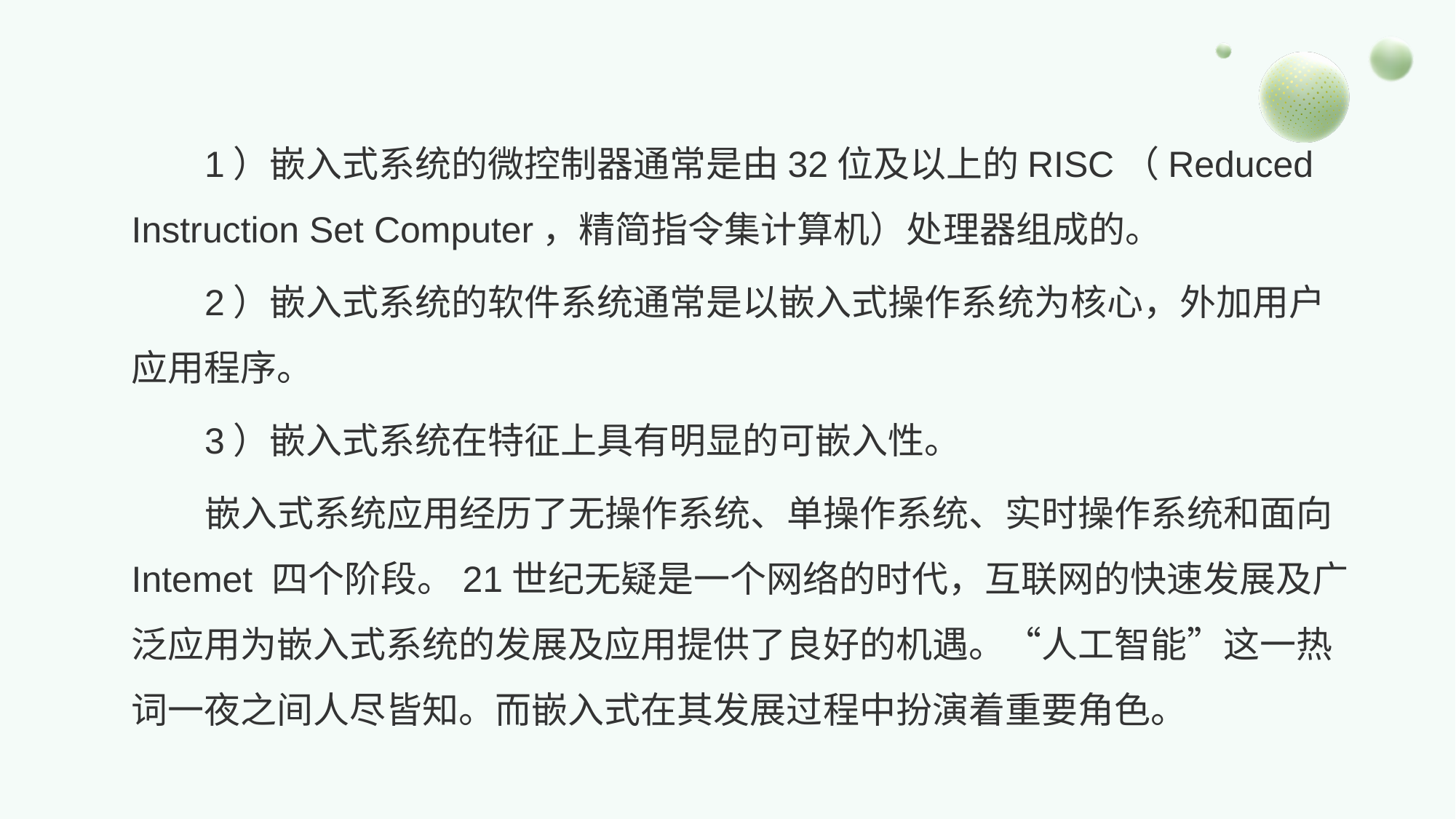

1）嵌入式系统的微控制器通常是由32位及以上的RISC（Reduced Instruction Set Computer，精简指令集计算机）处理器组成的。
2）嵌入式系统的软件系统通常是以嵌入式操作系统为核心，外加用户应用程序。
3）嵌入式系统在特征上具有明显的可嵌入性。
嵌入式系统应用经历了无操作系统、单操作系统、实时操作系统和面向 Intemet 四个阶段。21世纪无疑是一个网络的时代，互联网的快速发展及广泛应用为嵌入式系统的发展及应用提供了良好的机遇。“人工智能”这一热词一夜之间人尽皆知。而嵌入式在其发展过程中扮演着重要角色。